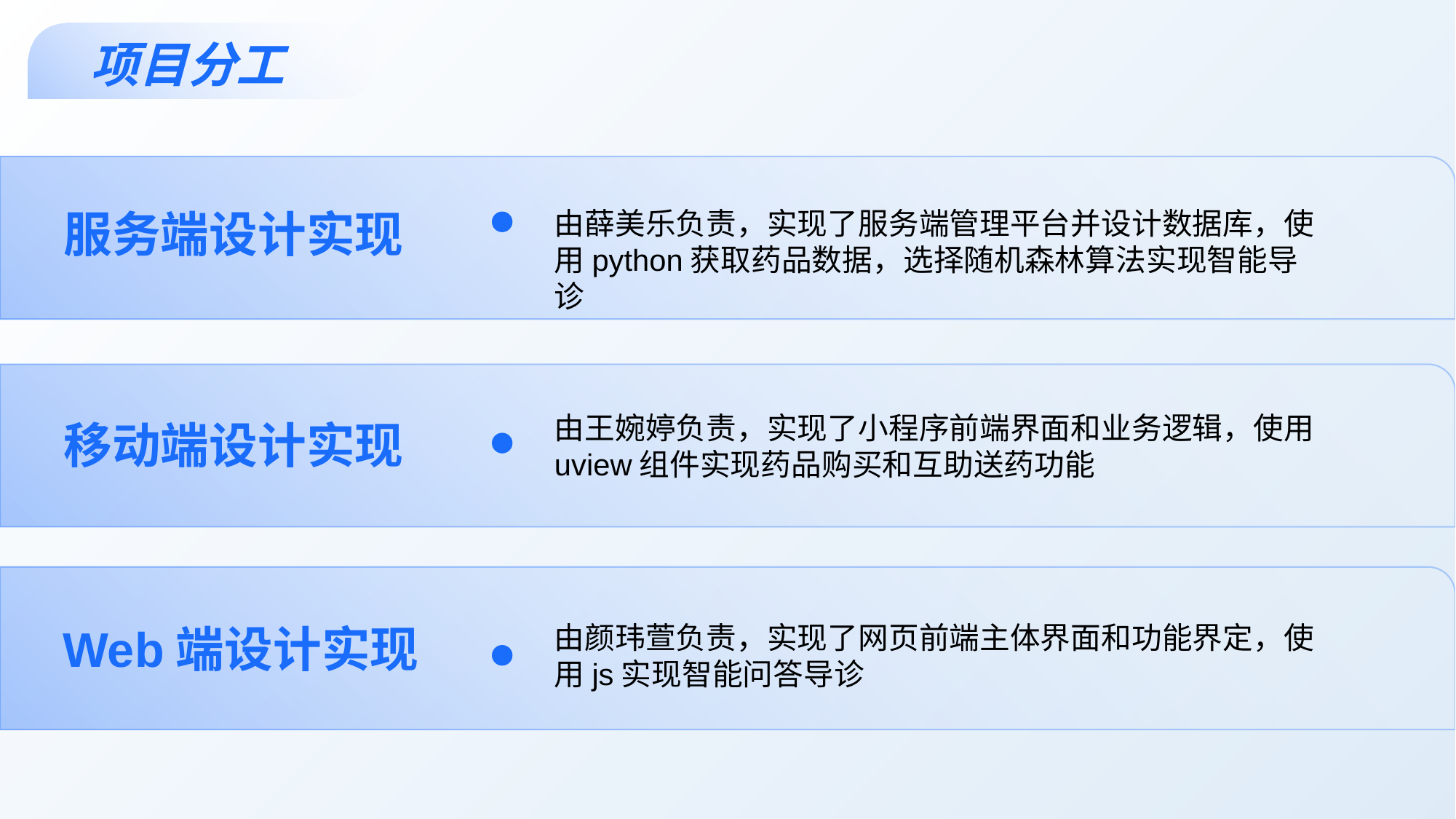

项目分工

服务端设计实现
由薛美乐负责，实现了服务端管理平台并设计数据库，使用python获取药品数据，选择随机森林算法实现智能导诊

由王婉婷负责，实现了小程序前端界面和业务逻辑，使用uview组件实现药品购买和互助送药功能

移动端设计实现

Web端设计实现
由颜玮萱负责，实现了网页前端主体界面和功能界定，使用js实现智能问答导诊